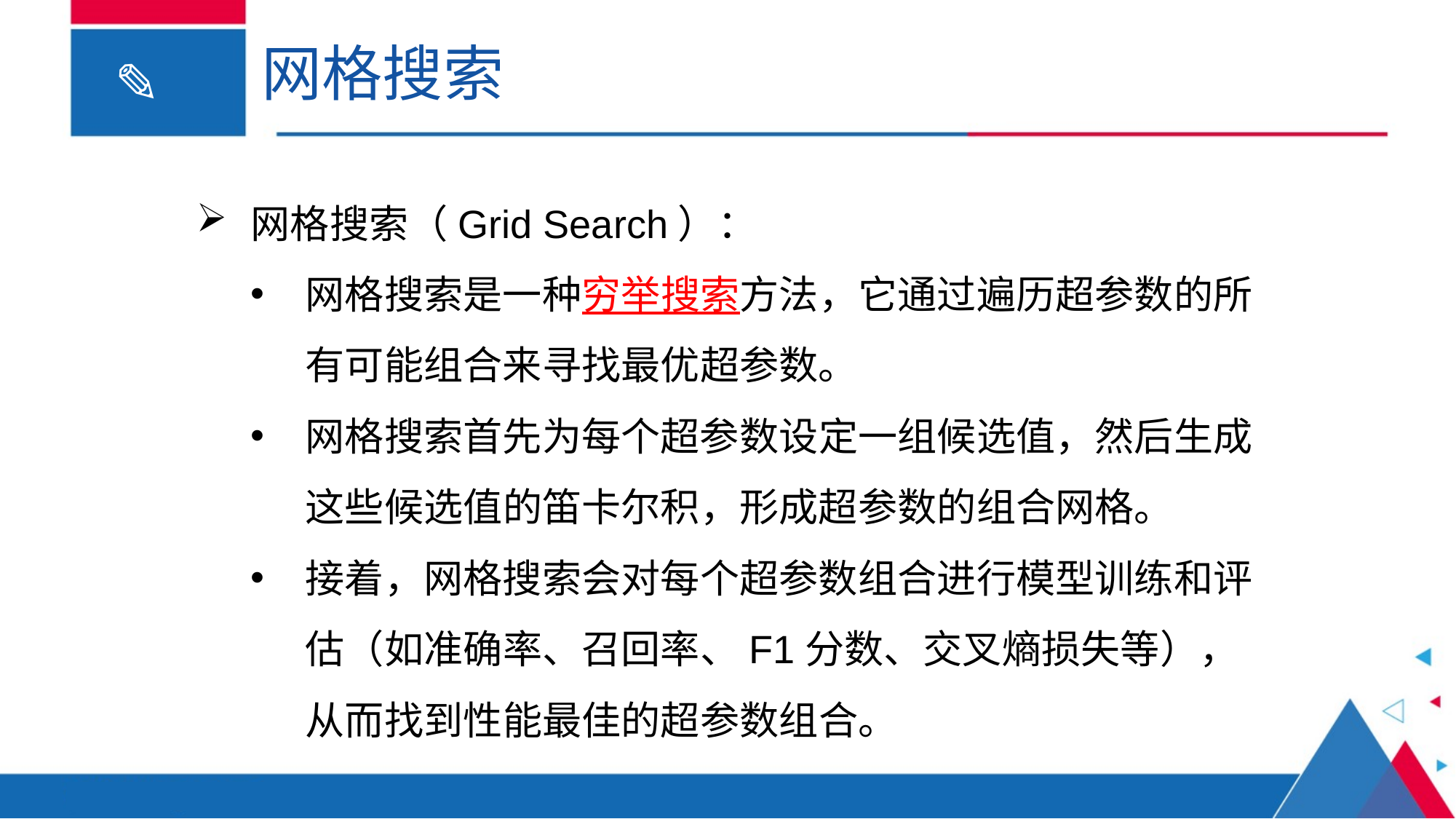

# 网格搜索
网格搜索（Grid Search）：
网格搜索是一种穷举搜索方法，它通过遍历超参数的所有可能组合来寻找最优超参数。
网格搜索首先为每个超参数设定一组候选值，然后生成这些候选值的笛卡尔积，形成超参数的组合网格。
接着，网格搜索会对每个超参数组合进行模型训练和评估（如准确率、召回率、F1分数、交叉熵损失等），从而找到性能最佳的超参数组合。